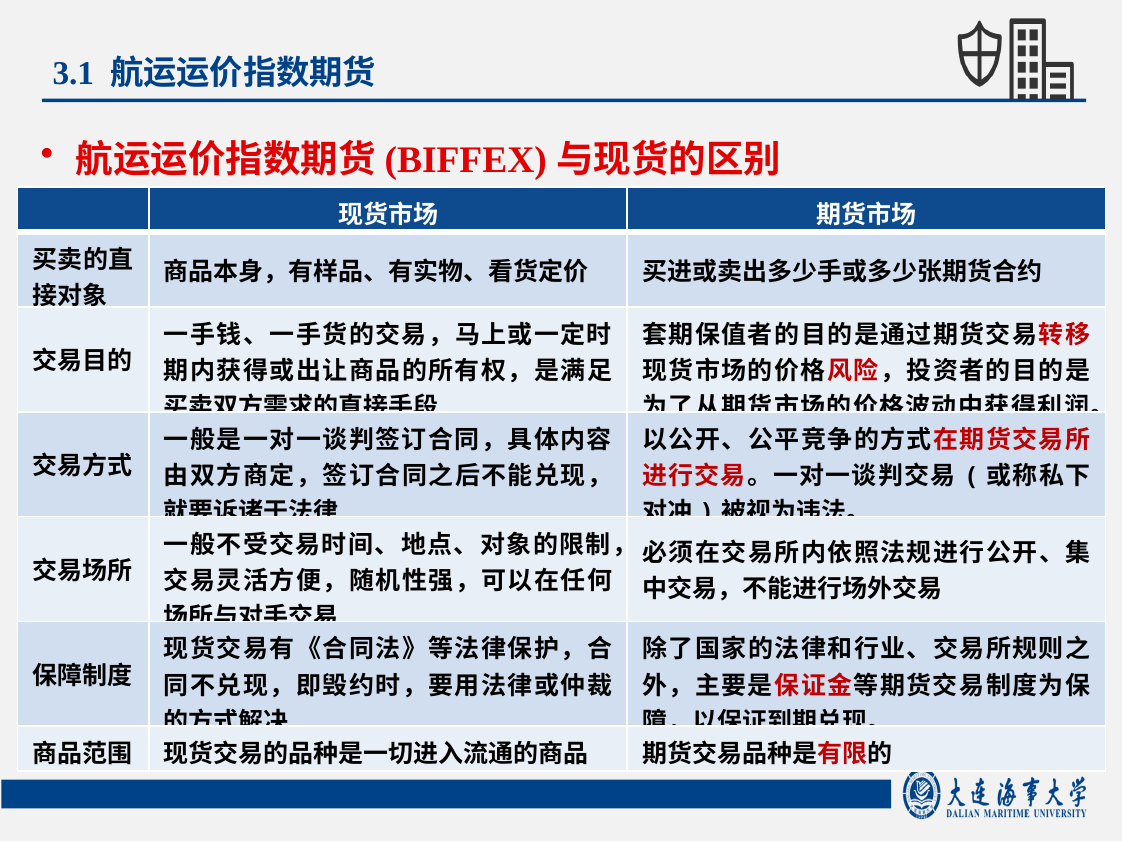

3.1 航运运价指数期货
航运运价指数期货(BIFFEX)与现货的区别
|  | 现货市场 | 期货市场 |
| --- | --- | --- |
| 买卖的直接对象 | 商品本身，有样品、有实物、看货定价 | 买进或卖出多少手或多少张期货合约 |
| 交易目的 | 一手钱、一手货的交易，马上或一定时期内获得或出让商品的所有权，是满足买卖双方需求的直接手段 | 套期保值者的目的是通过期货交易转移现货市场的价格风险，投资者的目的是为了从期货市场的价格波动中获得利润。 |
| 交易方式 | 一般是一对一谈判签订合同，具体内容由双方商定，签订合同之后不能兑现，就要诉诸于法律 | 以公开、公平竞争的方式在期货交易所进行交易。一对一谈判交易(或称私下对冲)被视为违法。 |
| 交易场所 | 一般不受交易时间、地点、对象的限制，交易灵活方便，随机性强，可以在任何场所与对手交易 | 必须在交易所内依照法规进行公开、集中交易，不能进行场外交易 |
| 保障制度 | 现货交易有《合同法》等法律保护，合同不兑现，即毁约时，要用法律或仲裁的方式解决 | 除了国家的法律和行业、交易所规则之外，主要是保证金等期货交易制度为保障，以保证到期兑现。 |
| 商品范围 | 现货交易的品种是一切进入流通的商品 | 期货交易品种是有限的 |